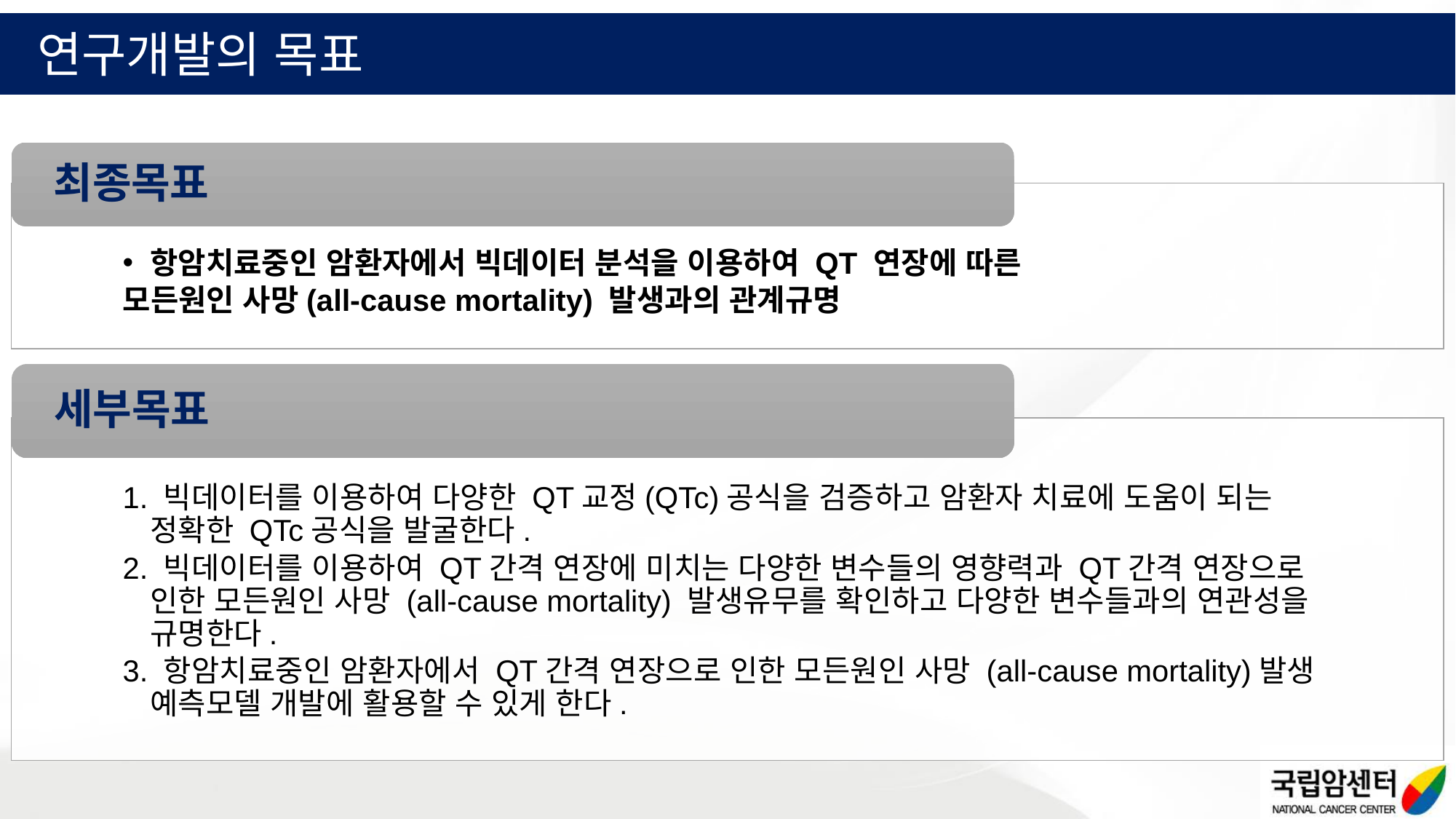

연구개발의 목표
최종목표

최종목표

항암치료중인 암환자에서 빅데이터 분석을 이용하여 QT 연장에 따른
모든원인 사망(all-cause mortality) 발생과의 관계규명

세부목표

1. 빅데이터를 이용하여 다양한 QT교정(QTc)공식을 검증하고 암환자 치료에 도움이 되는 정확한 QTc공식을 발굴한다.
2. 빅데이터를 이용하여 QT간격 연장에 미치는 다양한 변수들의 영향력과 QT간격 연장으로 인한 모든원인 사망 (all-cause mortality) 발생유무를 확인하고 다양한 변수들과의 연관성을 규명한다.
3. 항암치료중인 암환자에서 QT간격 연장으로 인한 모든원인 사망 (all-cause mortality)발생 예측모델 개발에 활용할 수 있게 한다.
세부목표